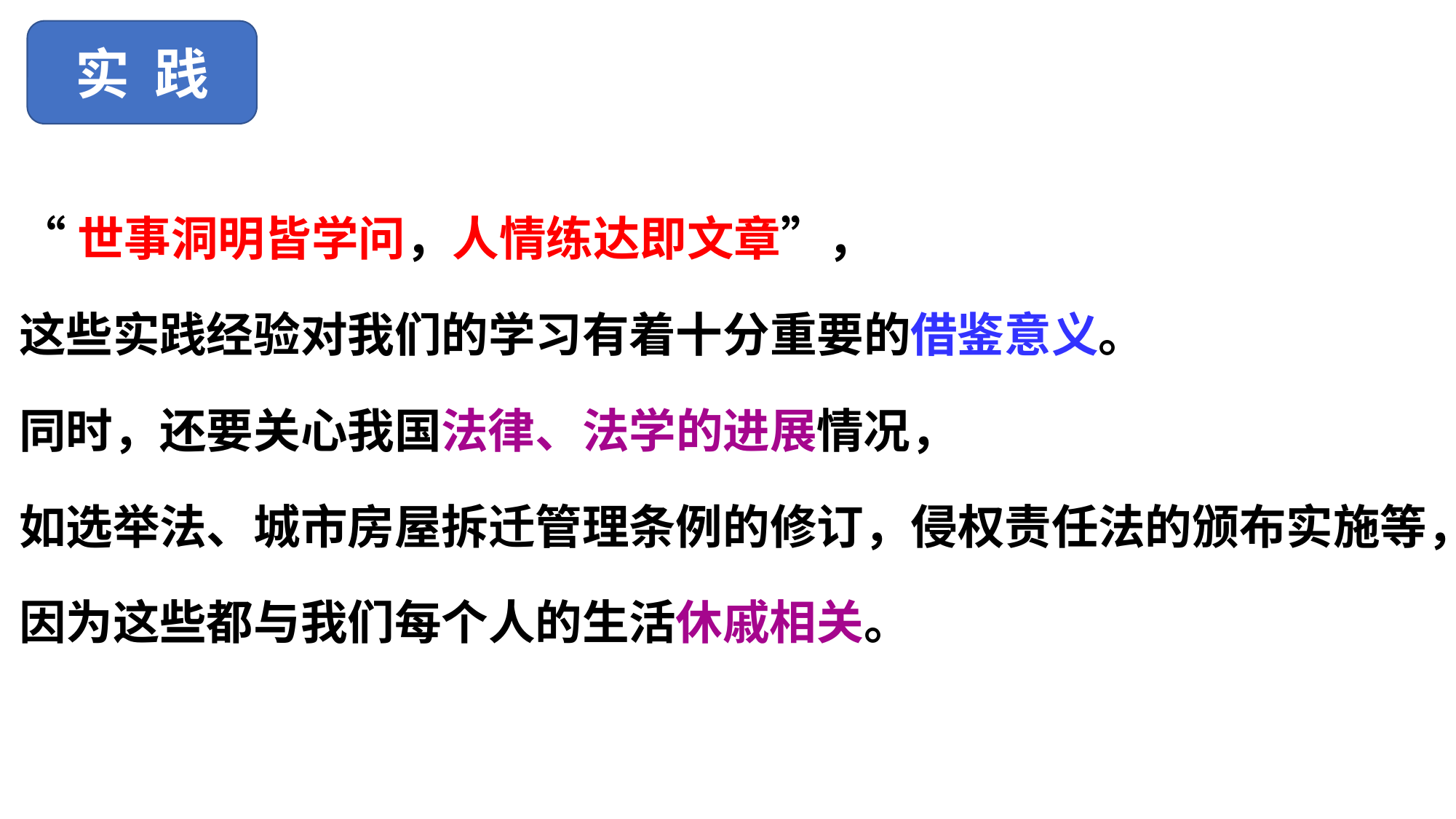

实  践
“世事洞明皆学问，人情练达即文章”，
这些实践经验对我们的学习有着十分重要的借鉴意义。
同时，还要关心我国法律、法学的进展情况，
如选举法、城市房屋拆迁管理条例的修订，侵权责任法的颁布实施等，
因为这些都与我们每个人的生活休戚相关。